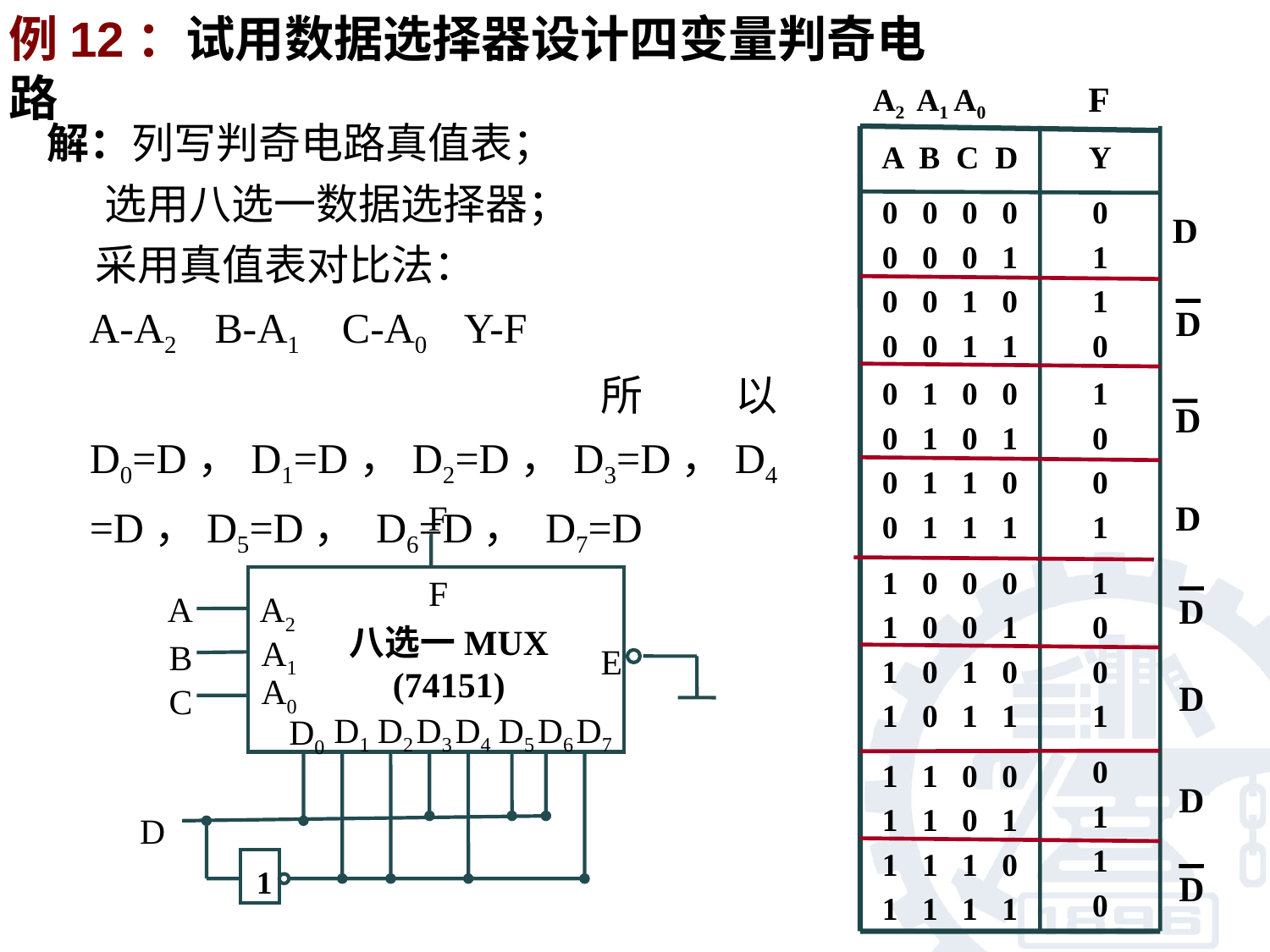

例12：试用数据选择器设计四变量判奇电路

F
A2
A1
A0
解：列写判奇电路真值表；
     选用八选一数据选择器；
    采用真值表对比法：
    A-A2    B-A1    C-A0      Y-F
	    所以 D0=D，D1=D，D2=D，D3=D，D4=D，D5=D， D6=D， D7=D

A  B  C  D
Y
0   0   0   0
0   0   0   1
0   0   1   0
0   0   1   1

0
1
1
0
0   1   0   0
0   1   0   1
0   1   1   0
0   1   1   1
1
0
0
1
1   0   0   0
1   0   0   1
1   0   1   0
1   0   1   1
1
0
0
1
0
1
1
0
1   1   0   0
1   1   0   1
1   1   1   0
1   1   1   1

D

D

D

F
D

F

A2
A
D

八选一MUX
(74151)
A1
B
E

A0
D
C

D1
D2
D3
D4
D5
D6
D7
D0

D
D

1
D